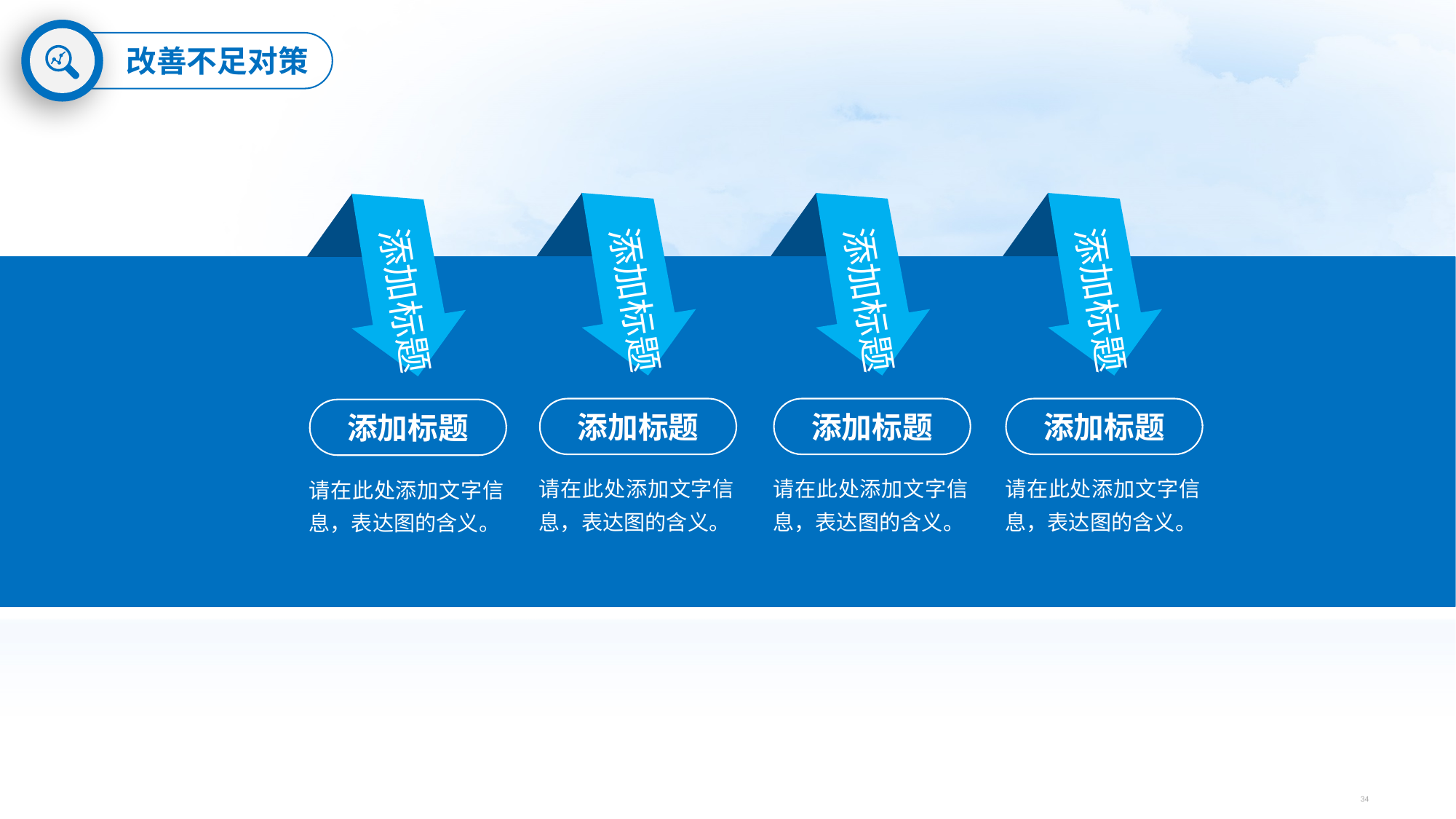

改善不足对策

    添加标题

    添加标题

    添加标题

    添加标题

添加标题
添加标题
添加标题
添加标题
请在此处添加文字信息，表达图的含义。
请在此处添加文字信息，表达图的含义。
请在此处添加文字信息，表达图的含义。
请在此处添加文字信息，表达图的含义。